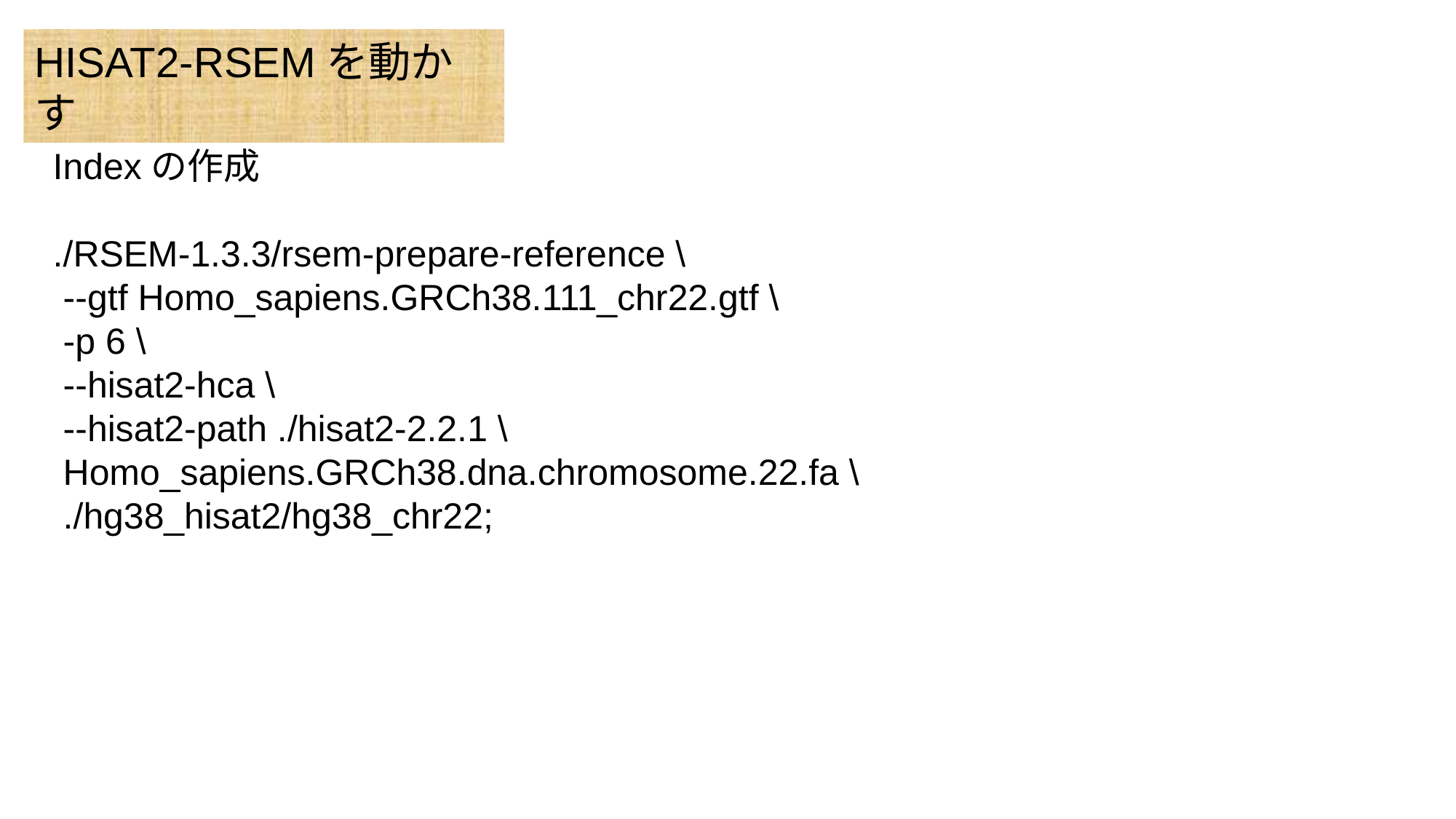

HISAT2-RSEMを動かす
Indexの作成

./RSEM-1.3.3/rsem-prepare-reference \
 --gtf Homo_sapiens.GRCh38.111_chr22.gtf \
 -p 6 \
 --hisat2-hca \
 --hisat2-path ./hisat2-2.2.1 \
 Homo_sapiens.GRCh38.dna.chromosome.22.fa \
 ./hg38_hisat2/hg38_chr22;